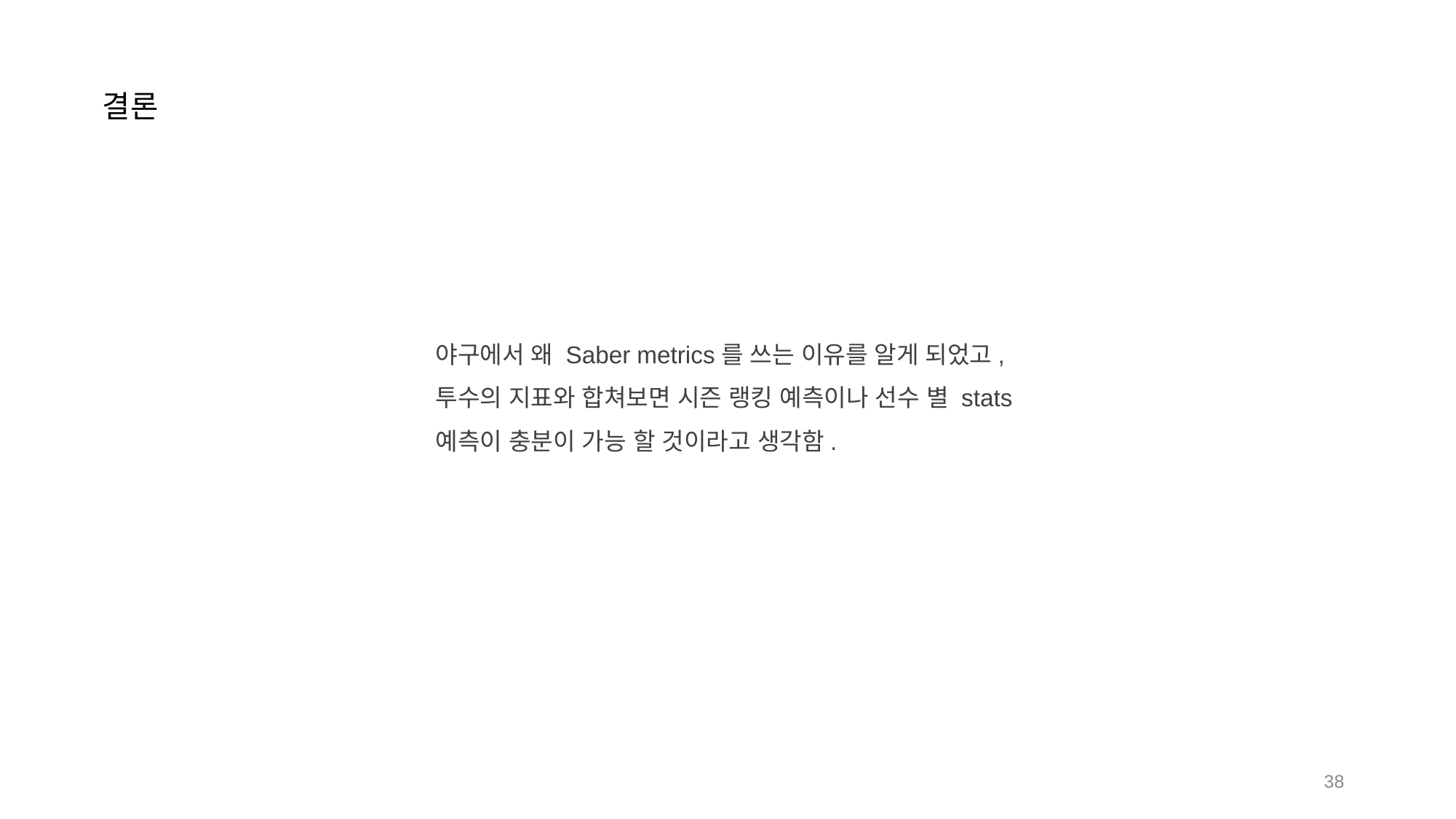

결론
야구에서 왜 Saber metrics를 쓰는 이유를 알게 되었고,
투수의 지표와 합쳐보면 시즌 랭킹 예측이나 선수 별 stats
예측이 충분이 가능 할 것이라고 생각함.

38